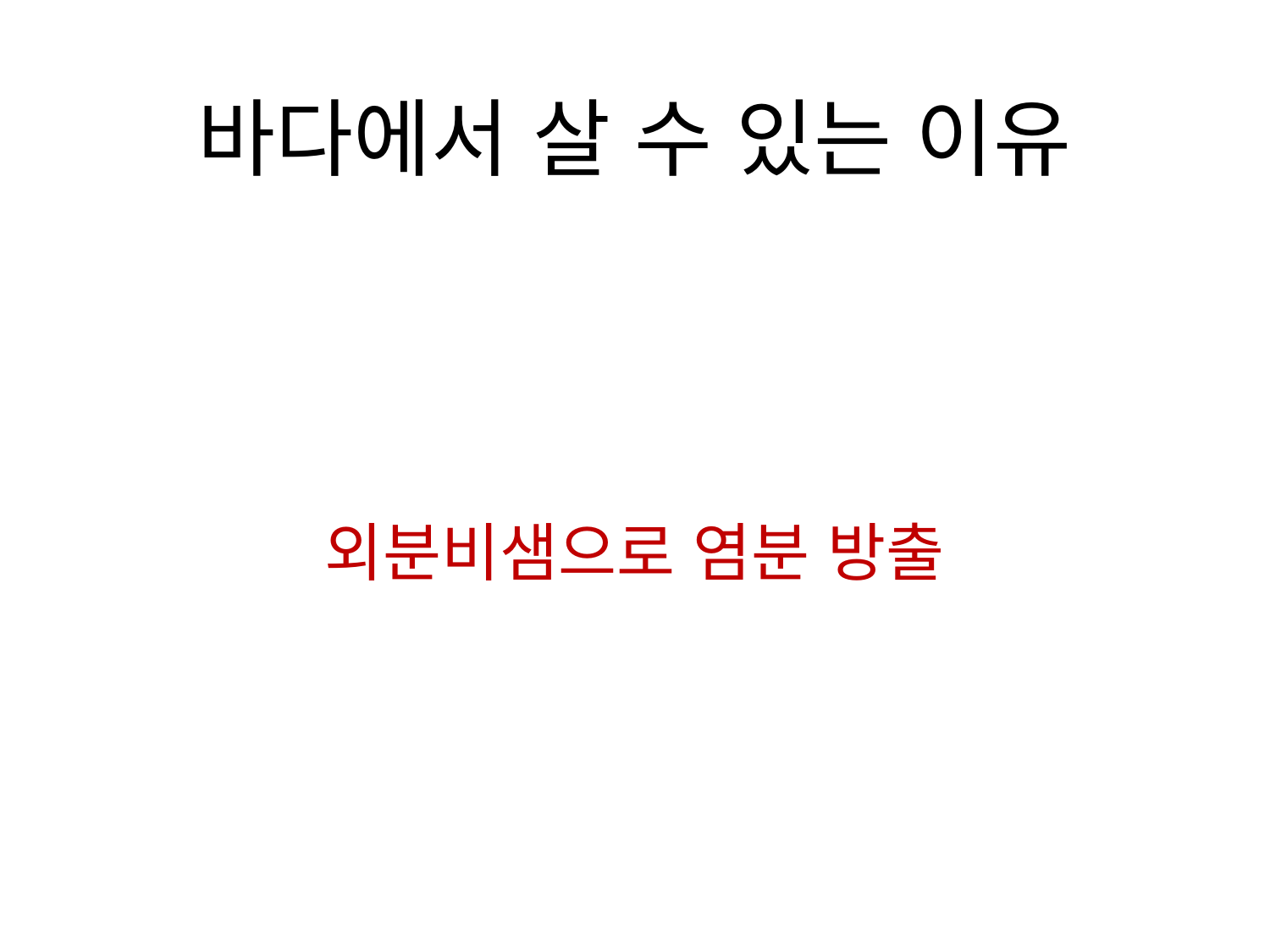

# 바다에서 살 수 있는 이유
외분비샘으로 염분 방출